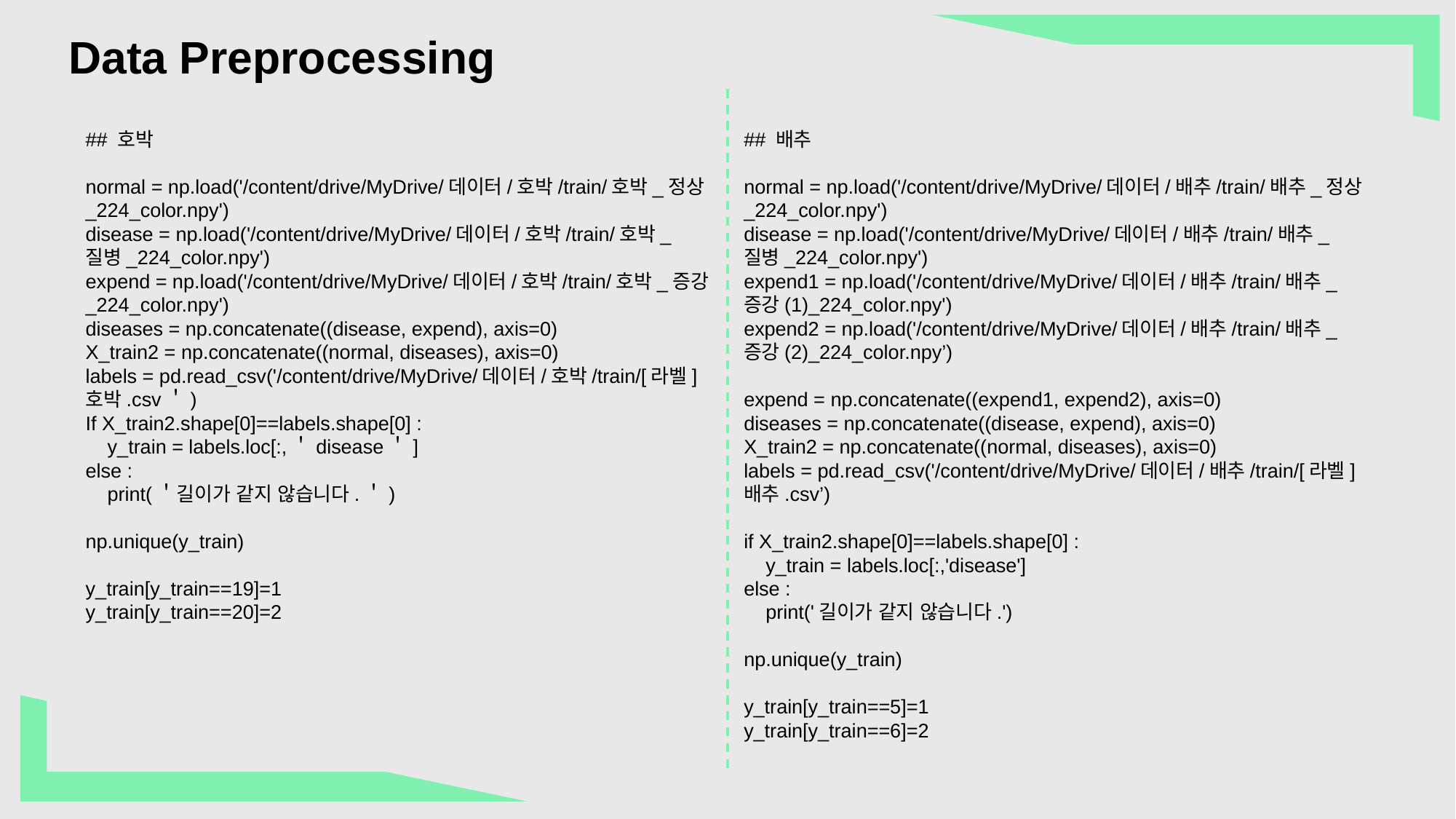

Data Preprocessing
## 호박
normal = np.load('/content/drive/MyDrive/데이터/호박/train/호박_정상_224_color.npy')
disease = np.load('/content/drive/MyDrive/데이터/호박/train/호박_질병_224_color.npy')
expend = np.load('/content/drive/MyDrive/데이터/호박/train/호박_증강_224_color.npy')
diseases = np.concatenate((disease, expend), axis=0)
X_train2 = np.concatenate((normal, diseases), axis=0)
labels = pd.read_csv('/content/drive/MyDrive/데이터/호박/train/[라벨]호박.csv＇)
If X_train2.shape[0]==labels.shape[0] :
    y_train = labels.loc[:,＇disease＇]
else :
    print(＇길이가 같지 않습니다.＇)

np.unique(y_train)
y_train[y_train==19]=1
y_train[y_train==20]=2

## 배추
normal = np.load('/content/drive/MyDrive/데이터/배추/train/배추_정상_224_color.npy')
disease = np.load('/content/drive/MyDrive/데이터/배추/train/배추_질병_224_color.npy')
expend1 = np.load('/content/drive/MyDrive/데이터/배추/train/배추_증강(1)_224_color.npy')
expend2 = np.load('/content/drive/MyDrive/데이터/배추/train/배추_증강(2)_224_color.npy’)

expend = np.concatenate((expend1, expend2), axis=0)
diseases = np.concatenate((disease, expend), axis=0)
X_train2 = np.concatenate((normal, diseases), axis=0)
labels = pd.read_csv('/content/drive/MyDrive/데이터/배추/train/[라벨]배추.csv’)

if X_train2.shape[0]==labels.shape[0] :
    y_train = labels.loc[:,'disease']
else :
    print('길이가 같지 않습니다.')
np.unique(y_train)
y_train[y_train==5]=1
y_train[y_train==6]=2